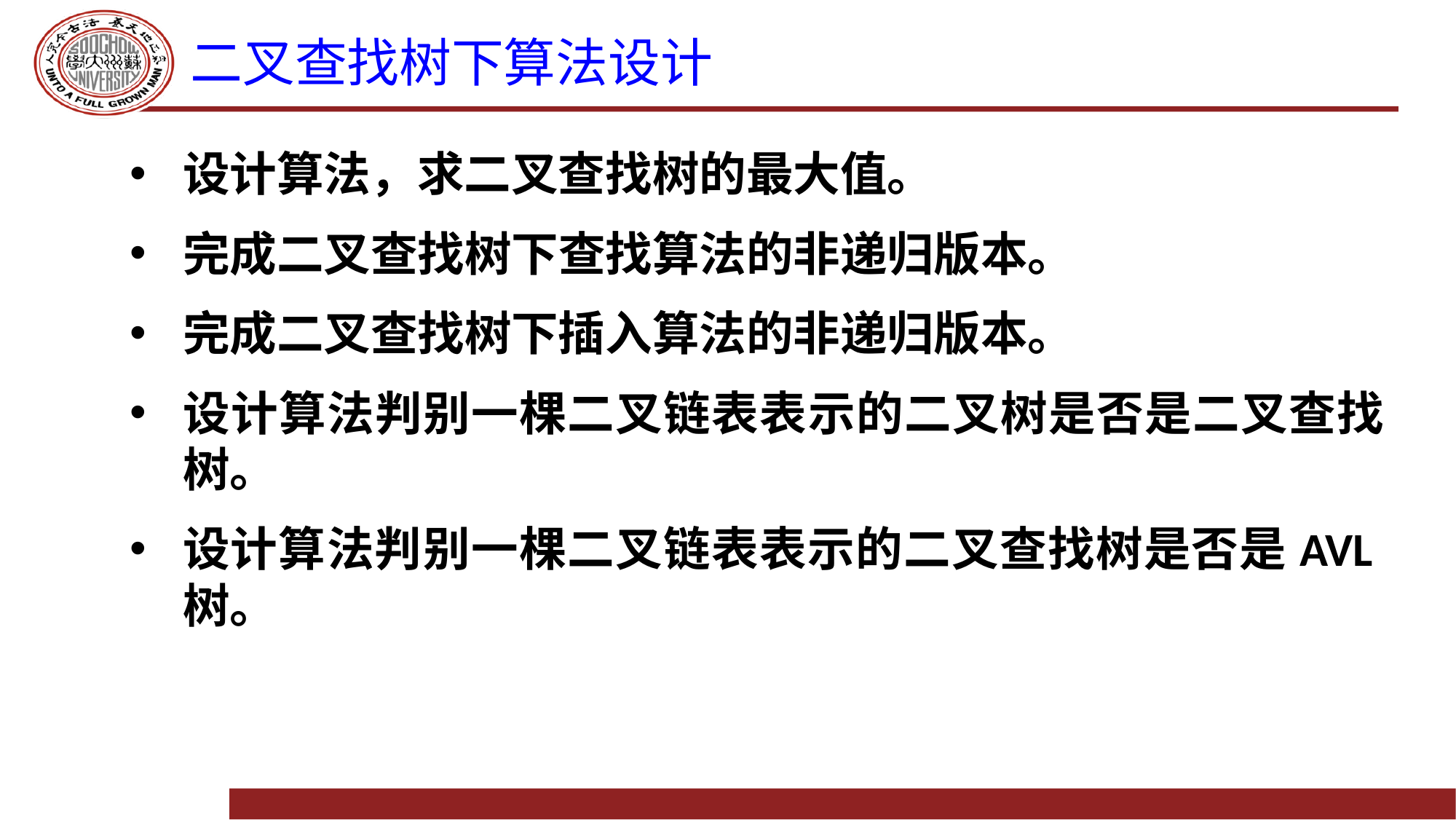

# 二叉查找树下算法设计
设计算法，求二叉查找树的最大值。
完成二叉查找树下查找算法的非递归版本。
完成二叉查找树下插入算法的非递归版本。
设计算法判别一棵二叉链表表示的二叉树是否是二叉查找树。
设计算法判别一棵二叉链表表示的二叉查找树是否是AVL树。